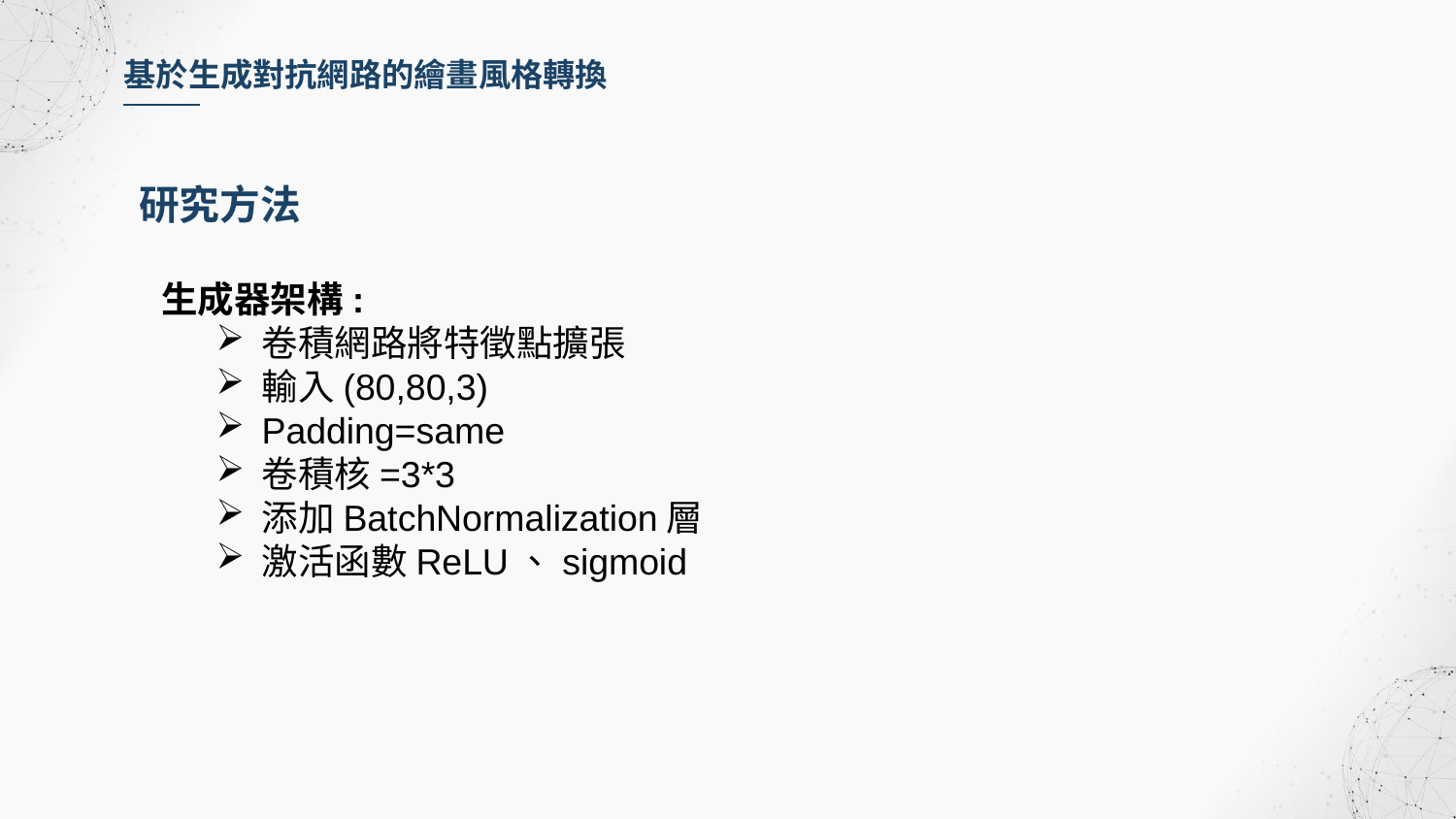

基於生成對抗網路的繪畫風格轉換
研究方法
生成器架構:
卷積網路將特徵點擴張
輸入(80,80,3)
Padding=same
卷積核=3*3
添加BatchNormalization層
激活函數ReLU、sigmoid